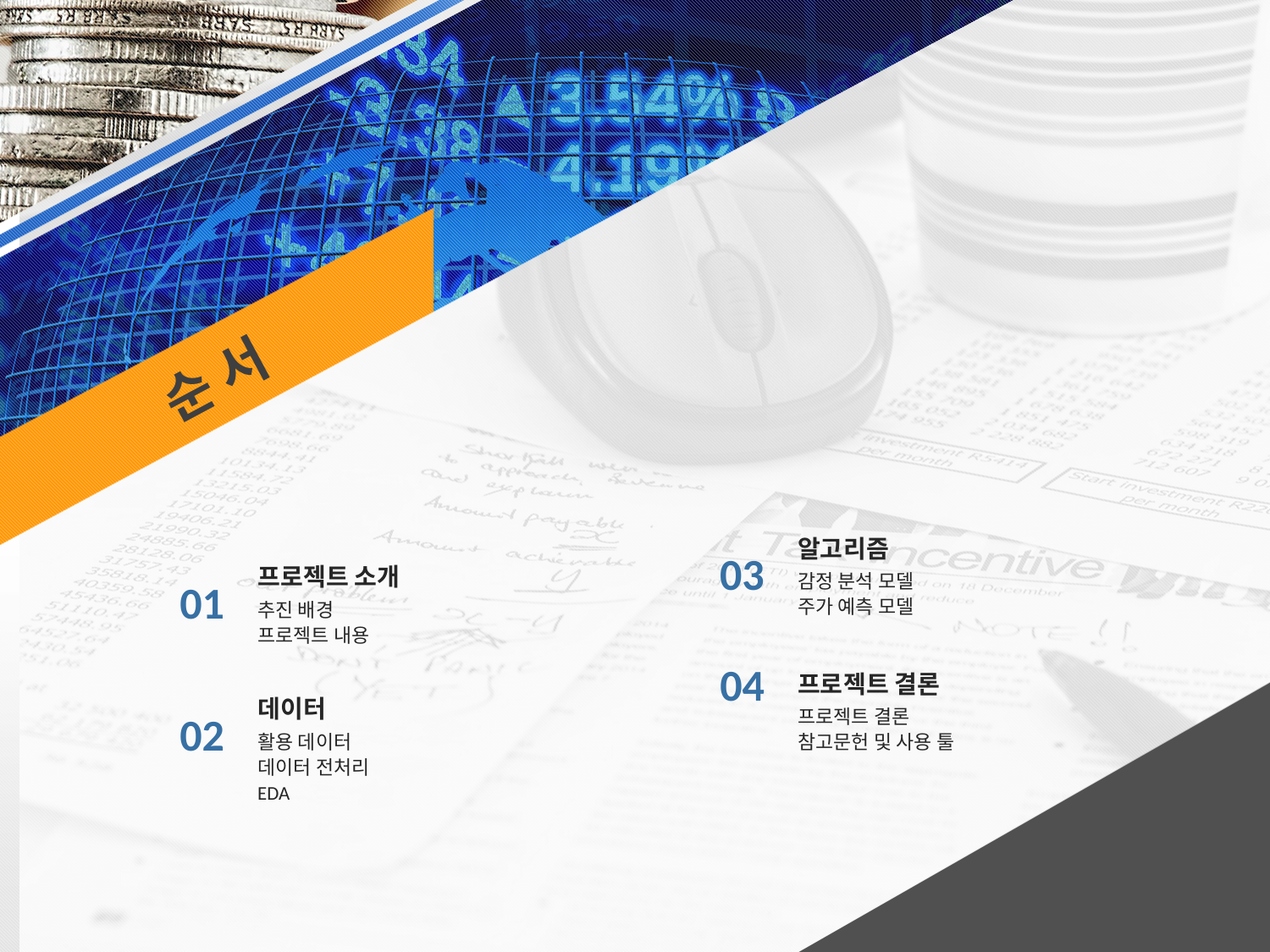

순 서
알고리즘
03
감정 분석 모델
주가 예측 모델
프로젝트 소개
01
추진 배경
프로젝트 내용
04
프로젝트 결론
데이터
02
활용 데이터
데이터 전처리
EDA
프로젝트 결론
참고문헌 및 사용 툴